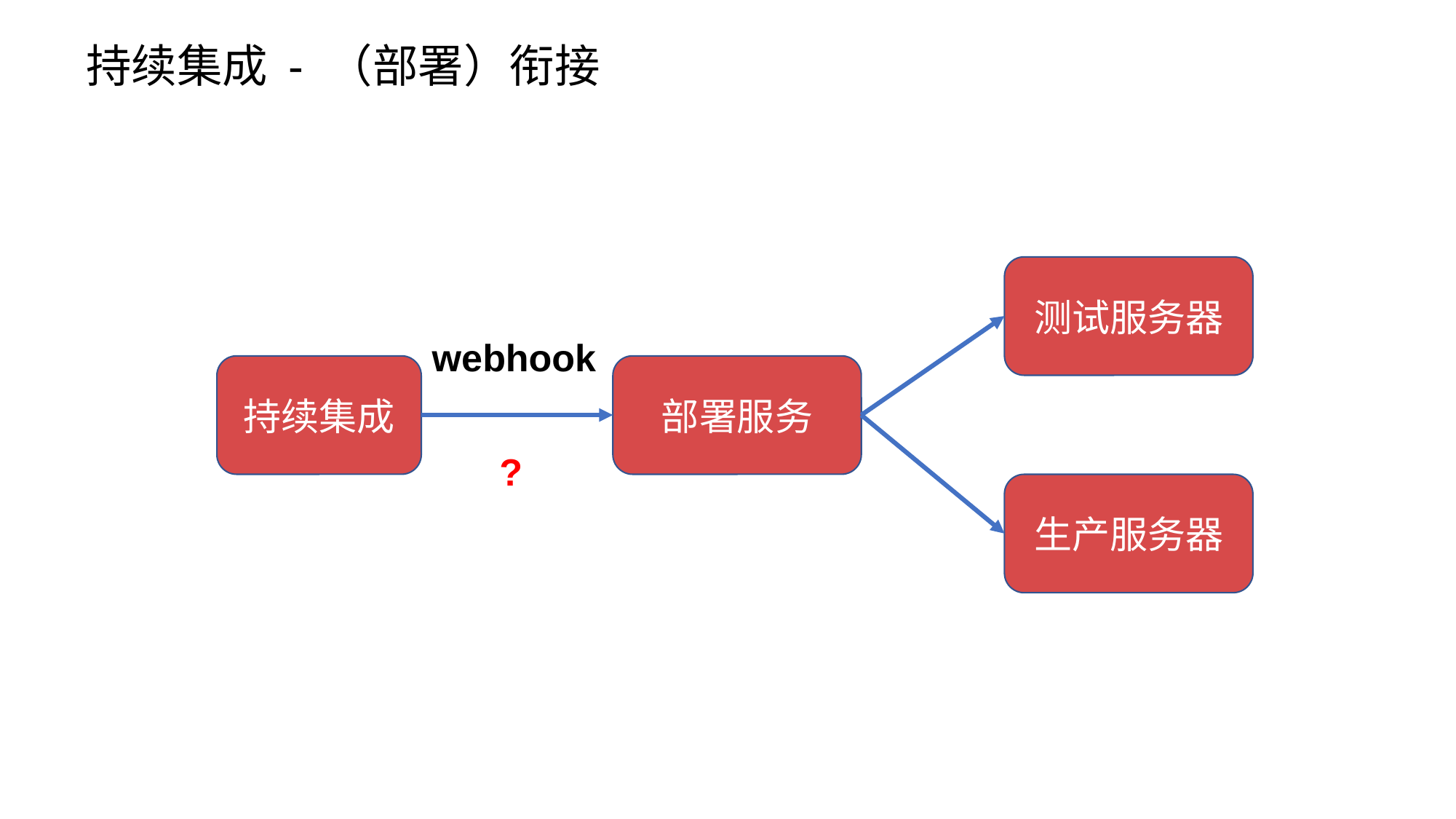

持续集成 - （部署）衔接
测试服务器
webhook
持续集成
部署服务
?
生产服务器